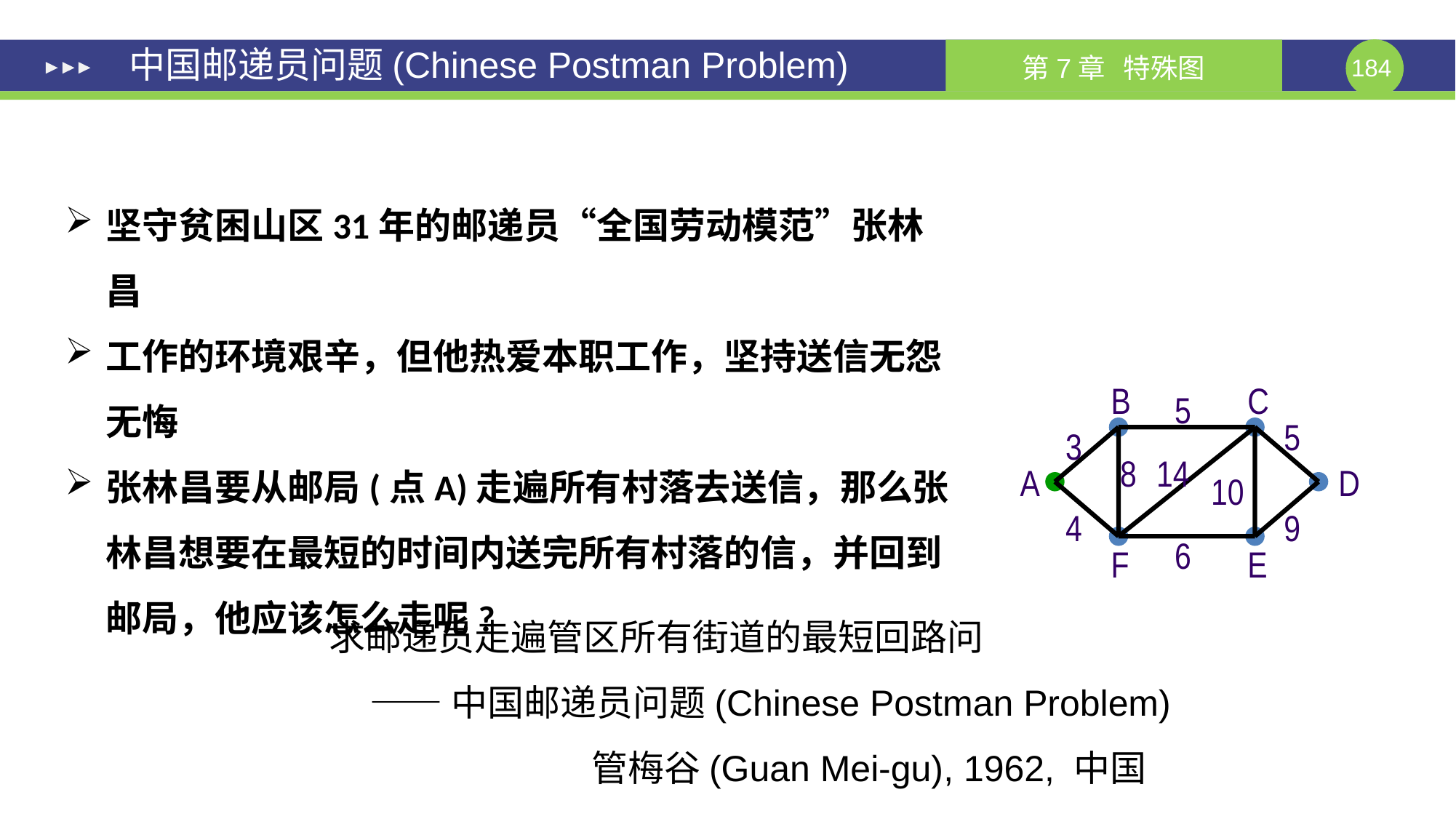

中国邮递员问题(Chinese Postman Problem)
坚守贫困山区31年的邮递员“全国劳动模范”张林昌
工作的环境艰辛，但他热爱本职工作，坚持送信无怨无悔
张林昌要从邮局(点A)走遍所有村落去送信，那么张林昌想要在最短的时间内送完所有村落的信，并回到邮局，他应该怎么走呢?
B
C
5
5

3

8
14
A
D
10

4
9

6

F
E
求邮递员走遍管区所有街道的最短回路问
     ——中国邮递员问题(Chinese Postman Problem)
                               管梅谷(Guan Mei-gu), 1962, 中国